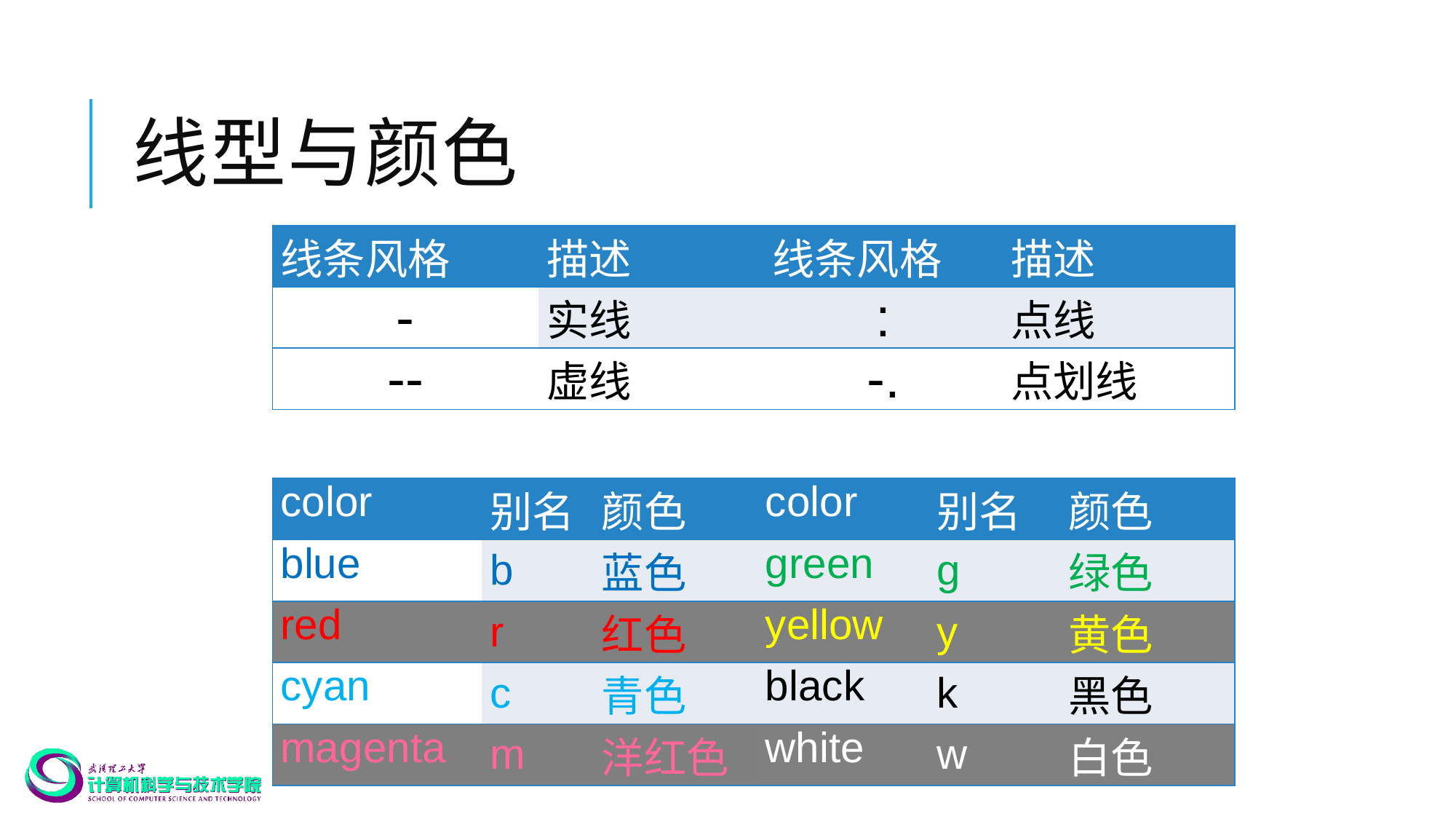

# 线型与颜色
| 线条风格 | 描述 | 线条风格 | 描述 |
| --- | --- | --- | --- |
| - | 实线 | : | 点线 |
| -- | 虚线 | -. | 点划线 |
| color | 别名 | 颜色 | color | 别名 | 颜色 |
| --- | --- | --- | --- | --- | --- |
| blue | b | 蓝色 | green | g | 绿色 |
| red | r | 红色 | yellow | y | 黄色 |
| cyan | c | 青色 | black | k | 黑色 |
| magenta | m | 洋红色 | white | w | 白色 |